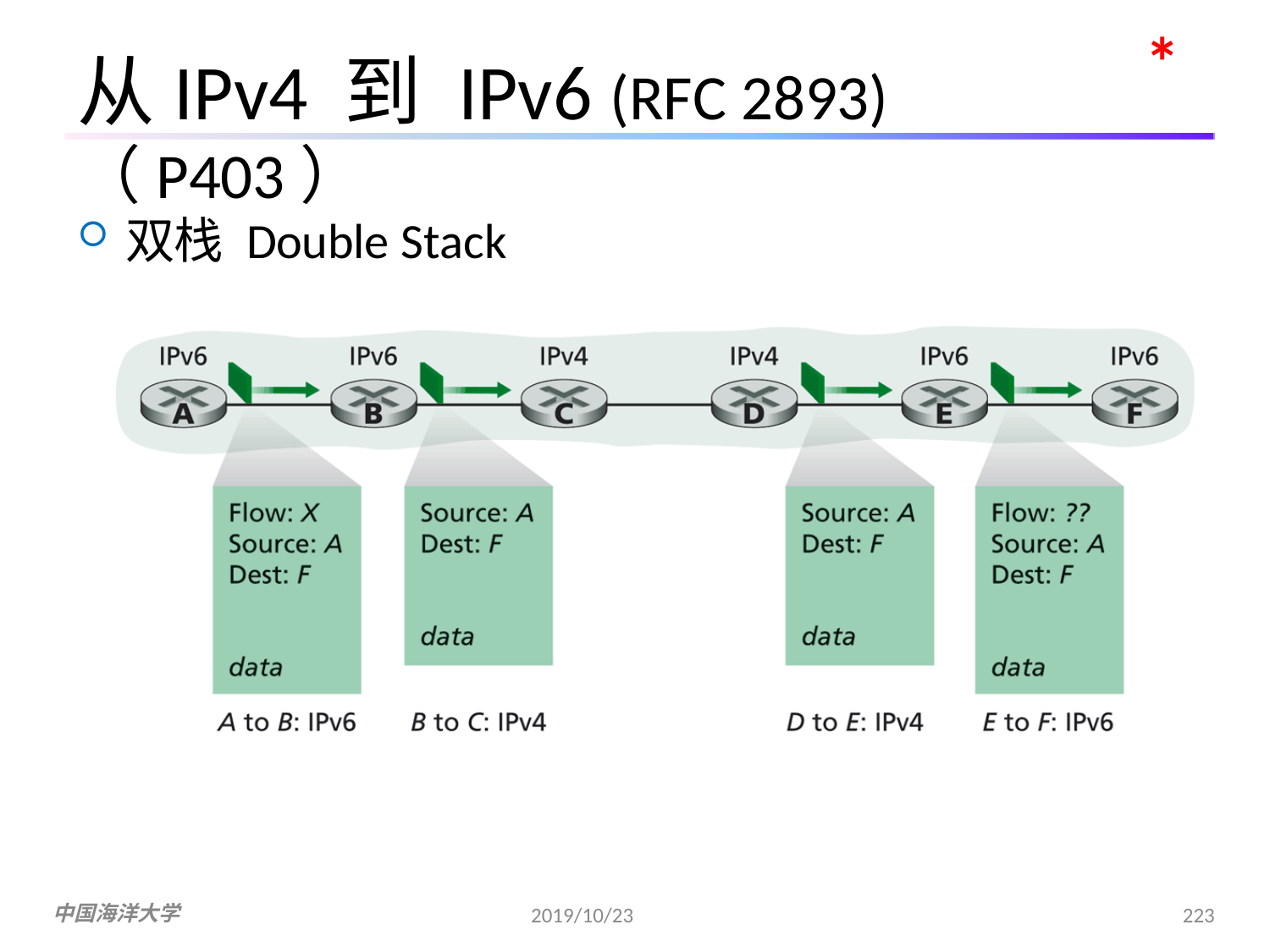

*
从IPv4 到 IPv6 (RFC 2893)（P403）
双栈 Double Stack